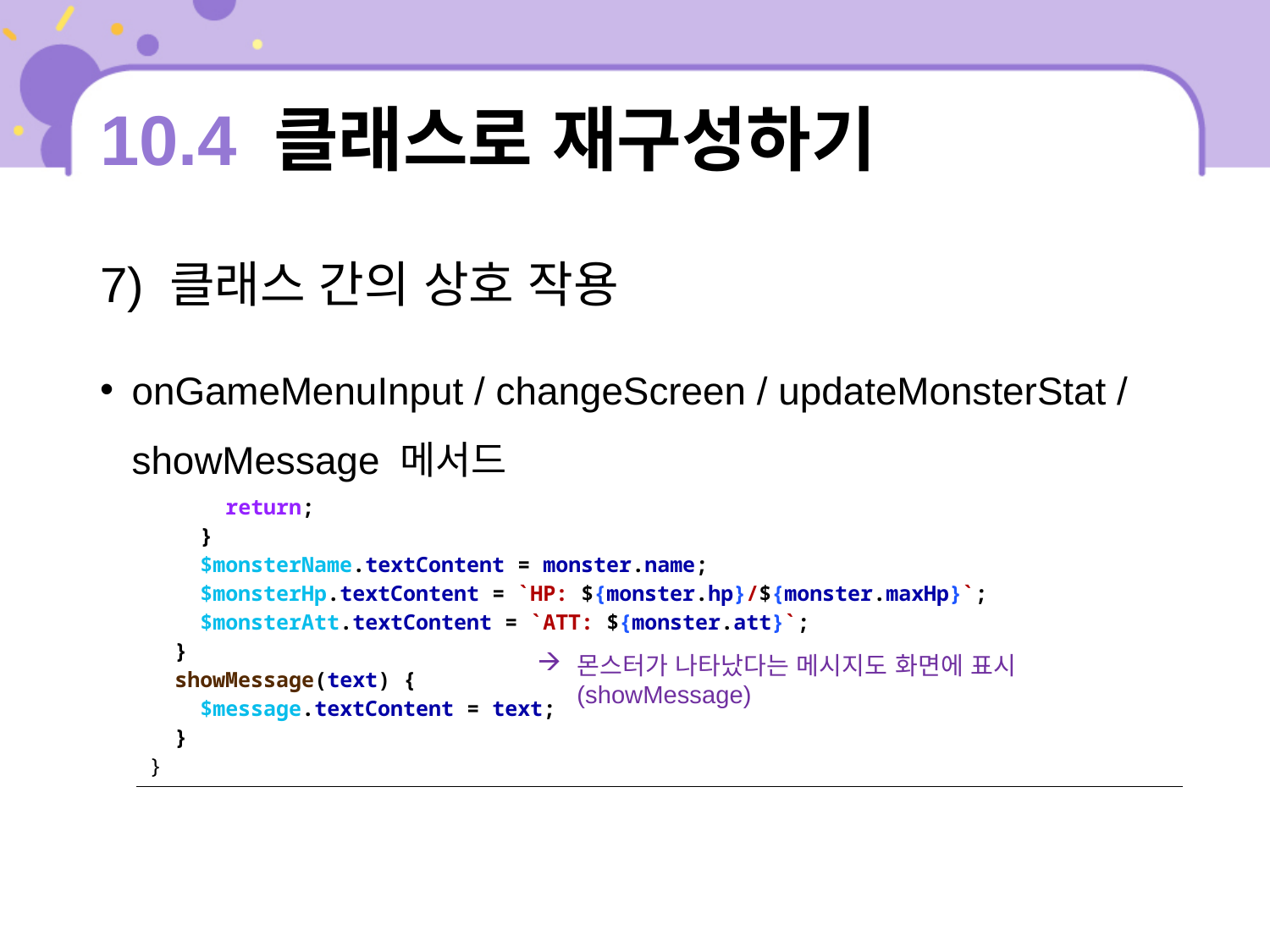

# 10.4 클래스로 재구성하기
7) 클래스 간의 상호 작용
onGameMenuInput / changeScreen / updateMonsterStat / showMessage 메서드
| return; } $monsterName.textContent = monster.name; $monsterHp.textContent = `HP: ${monster.hp}/${monster.maxHp}`; $monsterAtt.textContent = `ATT: ${monster.att}`; } showMessage(text) { $message.textContent = text; } } |
| --- |
몬스터가 나타났다는 메시지도 화면에 표시(showMessage)